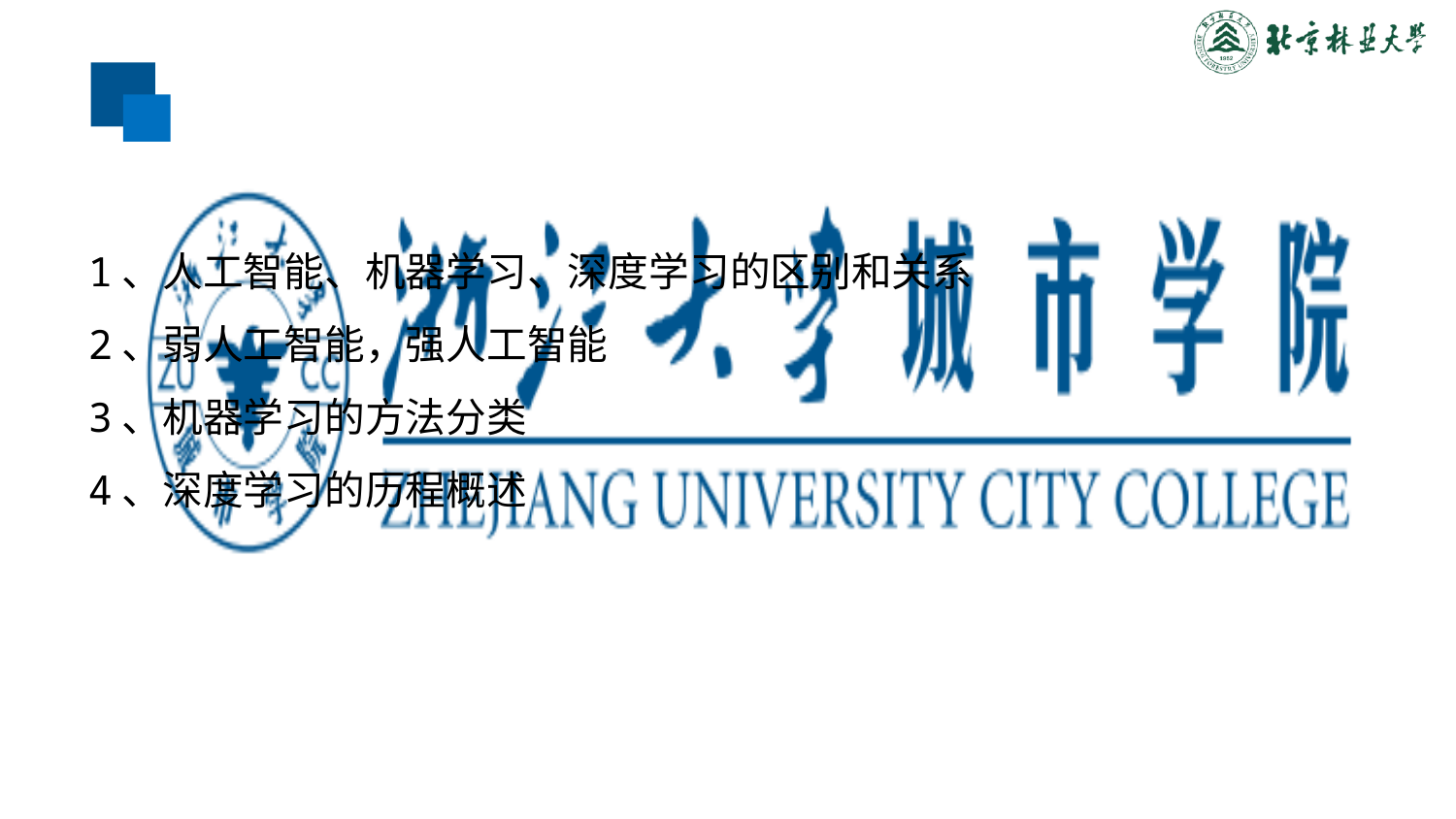

1、人工智能、机器学习、深度学习的区别和关系
2、弱人工智能，强人工智能
3、机器学习的方法分类
4、深度学习的历程概述
3